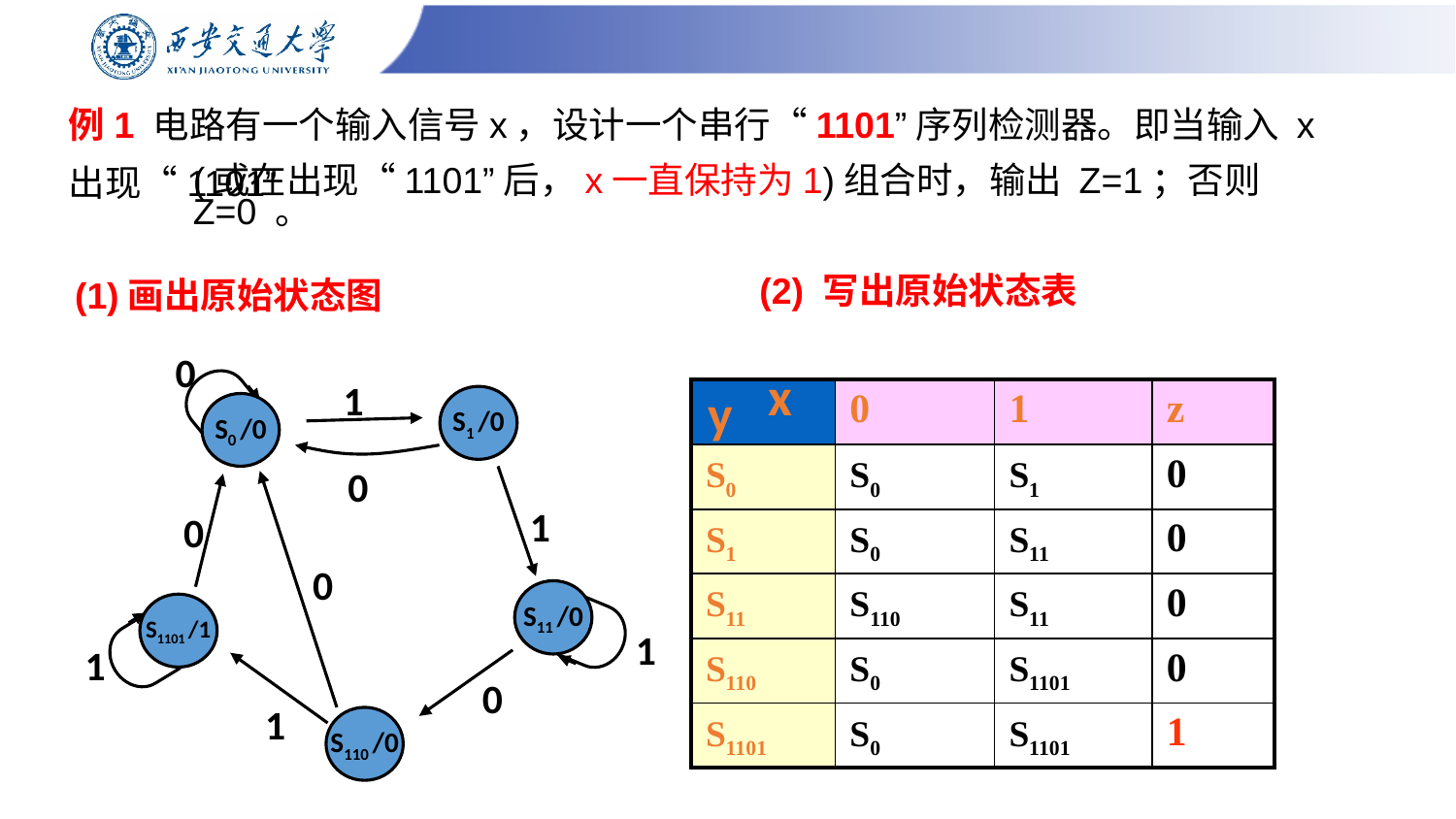

# 例1 电路有一个输入信号x，设计一个串行“1101”序列检测器。即当输入 x 出现“1101”
(或在出现“1101”后，x一直保持为1)组合时，输出 Z=1；否则 Z=0 。
(2) 写出原始状态表
(1)画出原始状态图
0

1

S1 /0
S0 /0

0

0

0

1
S11 /0
S1101 /1

1

1

0

1
S110 /0
x
y
|  | 0 | 1 | z |
| --- | --- | --- | --- |
| S0 | S0 | S1 | 0 |
| S1 | S0 | S11 | 0 |
| S11 | S110 | S11 | 0 |
| S110 | S0 | S1101 | 0 |
| S1101 | S0 | S1101 | 1 |